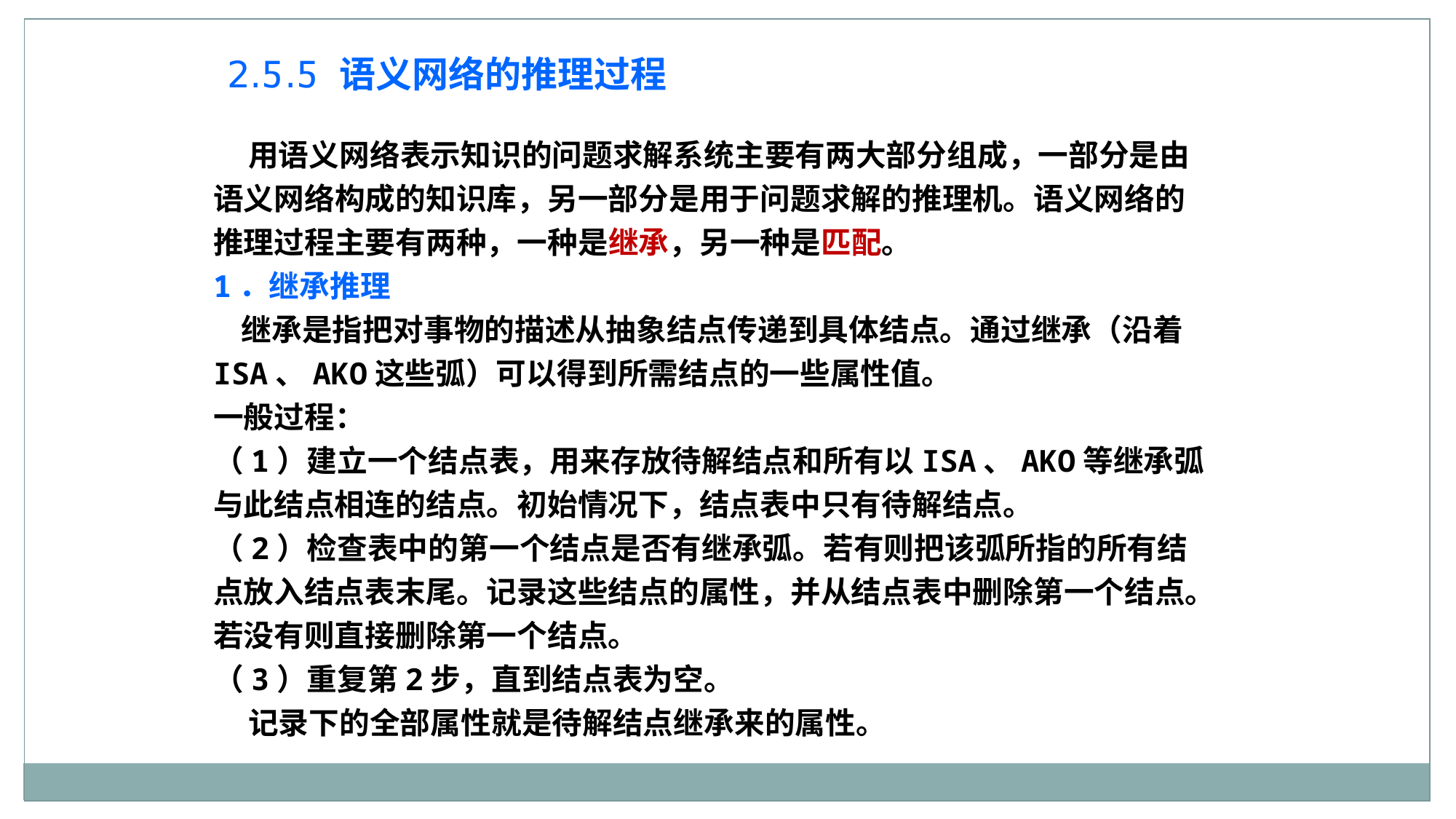

2.5.5 语义网络的推理过程
    用语义网络表示知识的问题求解系统主要有两大部分组成，一部分是由语义网络构成的知识库，另一部分是用于问题求解的推理机。语义网络的推理过程主要有两种，一种是继承，另一种是匹配。
1．继承推理
   继承是指把对事物的描述从抽象结点传递到具体结点。通过继承（沿着ISA、AKO这些弧）可以得到所需结点的一些属性值。
一般过程：
（1）建立一个结点表，用来存放待解结点和所有以ISA、AKO等继承弧与此结点相连的结点。初始情况下，结点表中只有待解结点。
（2）检查表中的第一个结点是否有继承弧。若有则把该弧所指的所有结点放入结点表末尾。记录这些结点的属性，并从结点表中删除第一个结点。若没有则直接删除第一个结点。
（3）重复第2步，直到结点表为空。
    记录下的全部属性就是待解结点继承来的属性。